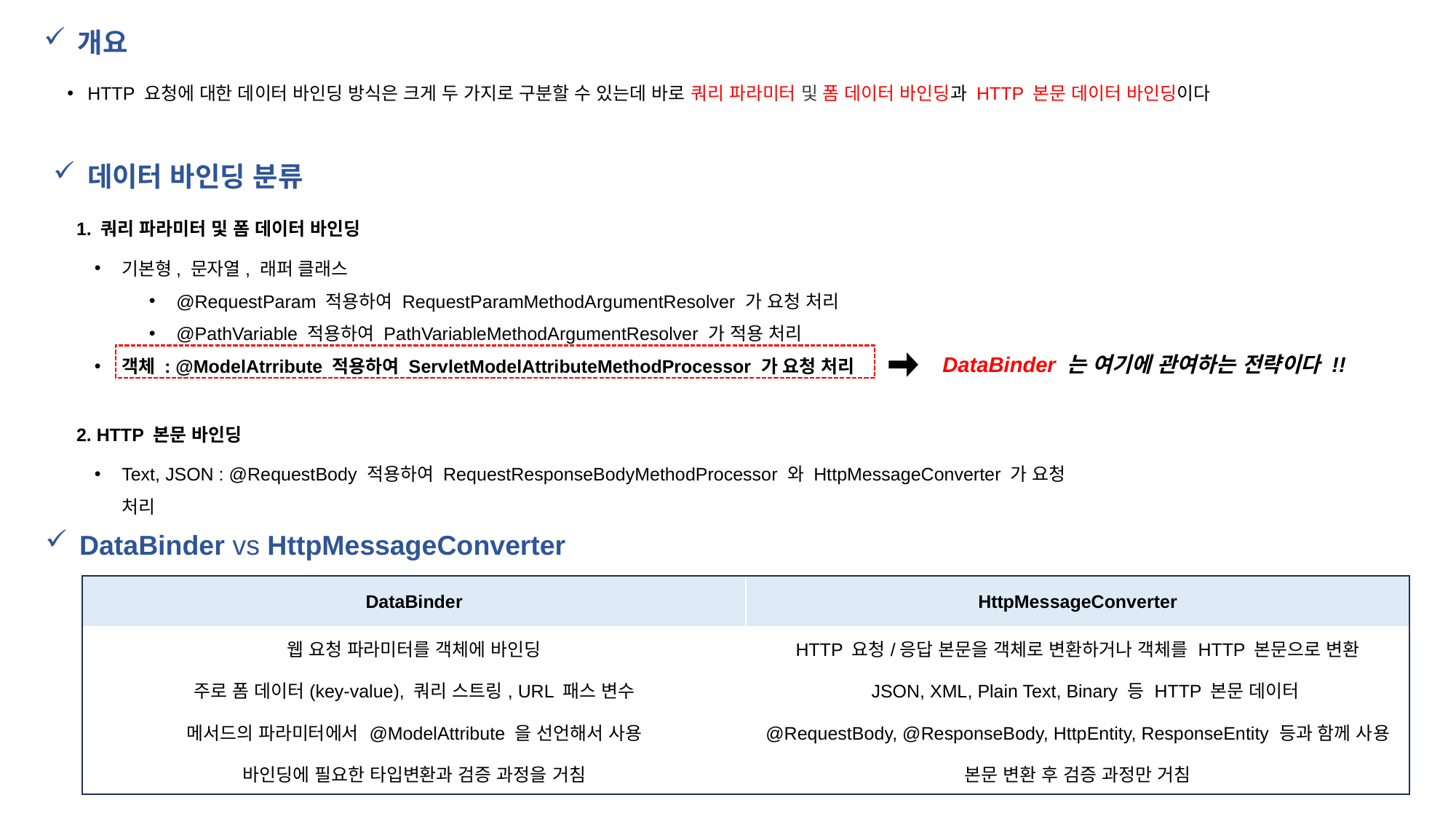

개요
HTTP 요청에 대한 데이터 바인딩 방식은 크게 두 가지로 구분할 수 있는데 바로 쿼리 파라미터 및 폼 데이터 바인딩과 HTTP 본문 데이터 바인딩이다
데이터 바인딩 분류
1. 쿼리 파라미터 및 폼 데이터 바인딩
기본형, 문자열, 래퍼 클래스
@RequestParam 적용하여 RequestParamMethodArgumentResolver 가 요청 처리
@PathVariable 적용하여 PathVariableMethodArgumentResolver 가 적용 처리
객체 : @ModelAtrribute 적용하여 ServletModelAttributeMethodProcessor 가 요청 처리

DataBinder 는 여기에 관여하는 전략이다 !!

2. HTTP 본문 바인딩
Text, JSON : @RequestBody 적용하여 RequestResponseBodyMethodProcessor 와 HttpMessageConverter 가 요청 처리
DataBinder vs HttpMessageConverter
| DataBinder | HttpMessageConverter |
| --- | --- |
| 웹 요청 파라미터를 객체에 바인딩 | HTTP 요청/응답 본문을 객체로 변환하거나 객체를 HTTP 본문으로 변환 |
| 주로 폼 데이터(key-value), 쿼리 스트링, URL 패스 변수 | JSON, XML, Plain Text, Binary 등 HTTP 본문 데이터 |
| 메서드의 파라미터에서 @ModelAttribute 을 선언해서 사용 | @RequestBody, @ResponseBody, HttpEntity, ResponseEntity 등과 함께 사용 |
| 바인딩에 필요한 타입변환과 검증 과정을 거침 | 본문 변환 후 검증 과정만 거침 |